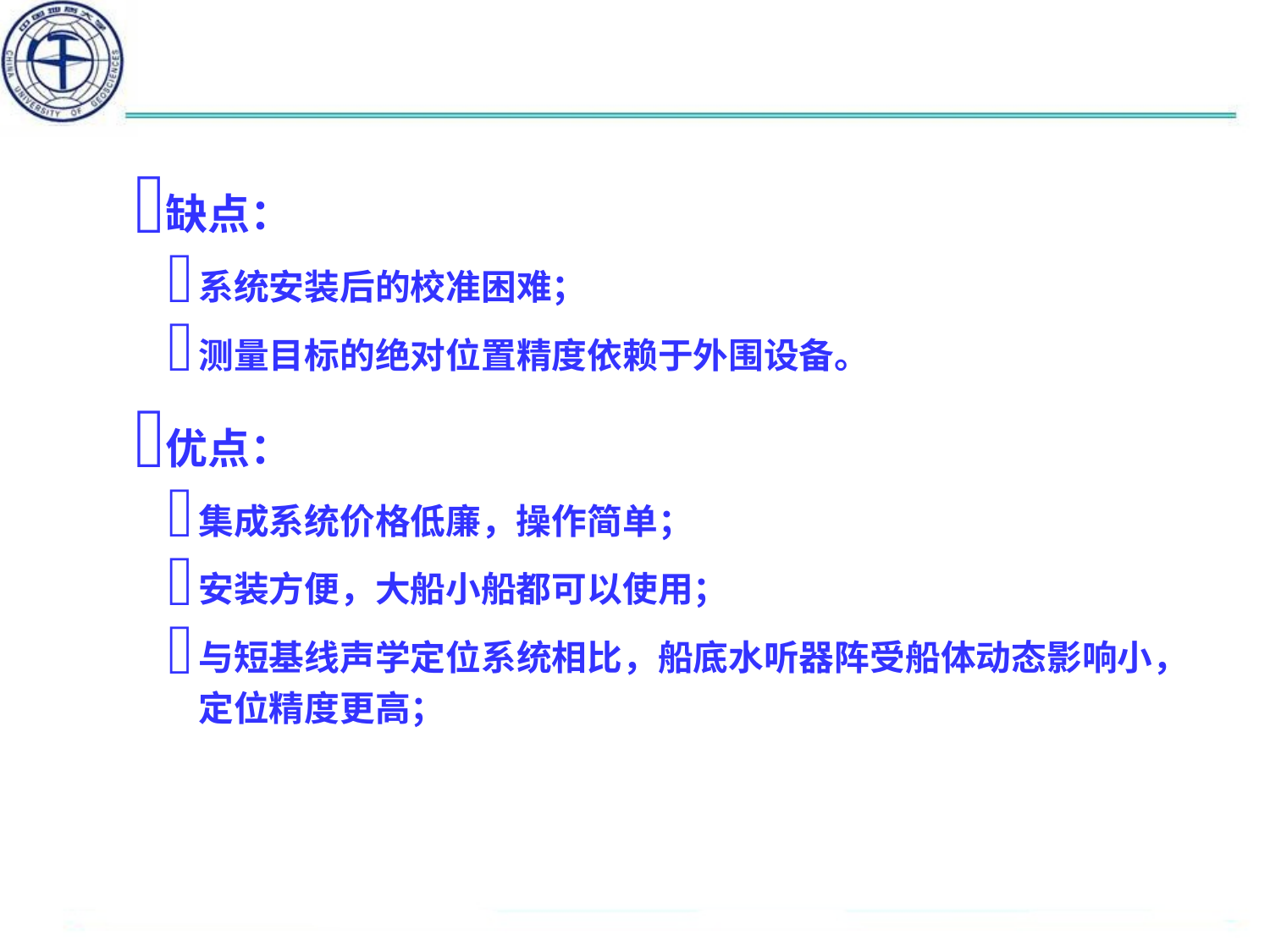

#
缺点：
系统安装后的校准困难；
测量目标的绝对位置精度依赖于外围设备。
优点：
集成系统价格低廉，操作简单；
安装方便，大船小船都可以使用；
与短基线声学定位系统相比，船底水听器阵受船体动态影响小，定位精度更高；